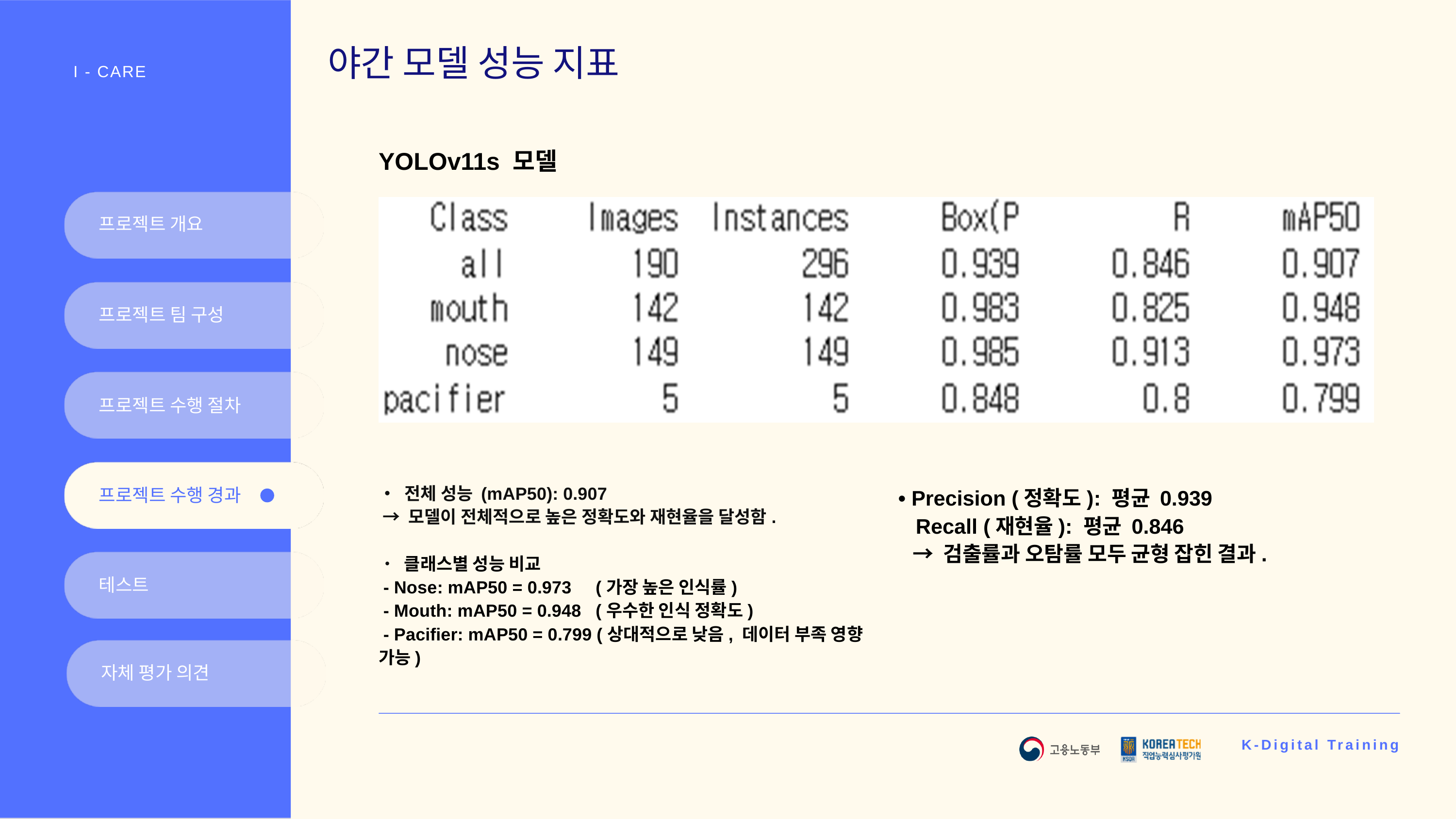

야간 모델 성능 지표
I - CARE
YOLOv11s 모델

프로젝트 개요

프로젝트 팀 구성

프로젝트 수행 절차

• 전체 성능 (mAP50): 0.907
 → 모델이 전체적으로 높은 정확도와 재현율을 달성함.

• 클래스별 성능 비교
 - Nose: mAP50 = 0.973     (가장 높은 인식률)
 - Mouth: mAP50 = 0.948   (우수한 인식 정확도)
 - Pacifier: mAP50 = 0.799 (상대적으로 낮음, 데이터 부족 영향 가능)
• Precision (정확도): 평균 0.939
   Recall (재현율): 평균 0.846
   → 검출률과 오탐률 모두 균형 잡힌 결과.
프로젝트 수행 경과

테스트

자체 평가 의견

K-Digital Training